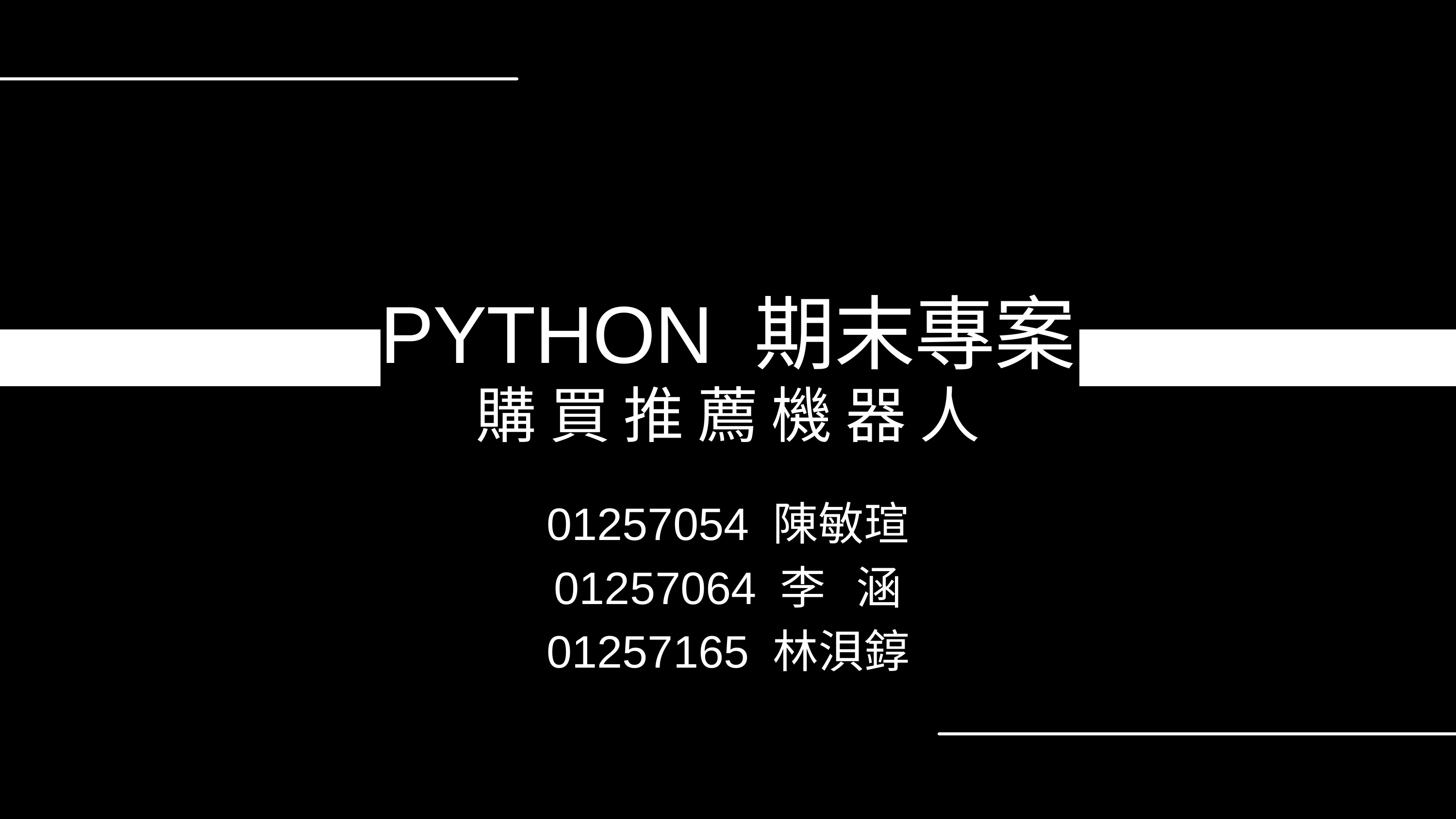

PYTHON 期末專案

購買推薦機器人
01257054 陳敏瑄
01257064 李   涵
01257165 林浿錞